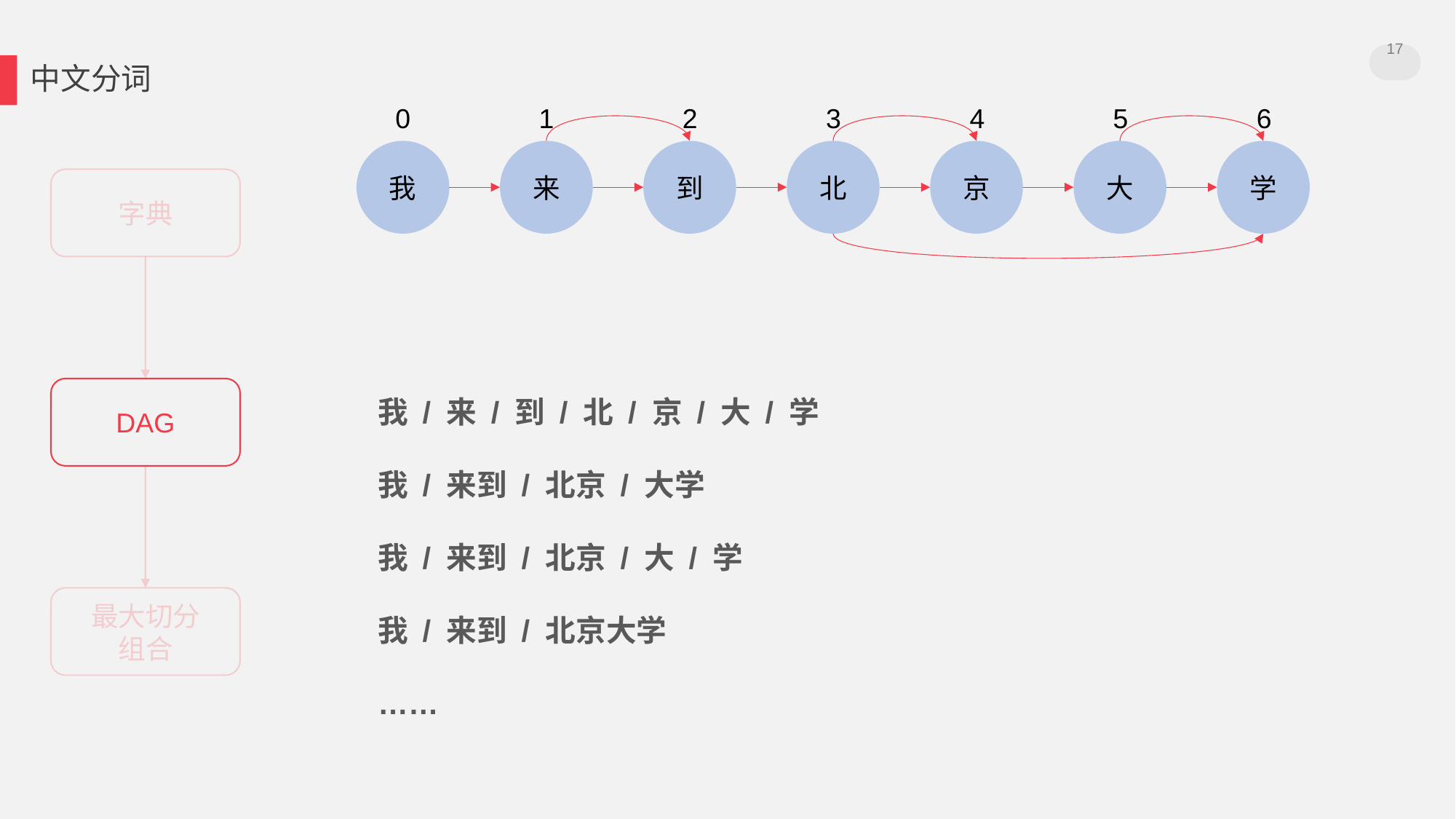

17
中文分词
0
1
2
3
4
5
6
我
来
到
北
京
大
学
字典
DAG
我 / 来 / 到 / 北 / 京 / 大 / 学

我 / 来到 / 北京 / 大学

我 / 来到 / 北京 / 大 / 学

我 / 来到 / 北京大学

……

最大切分
组合